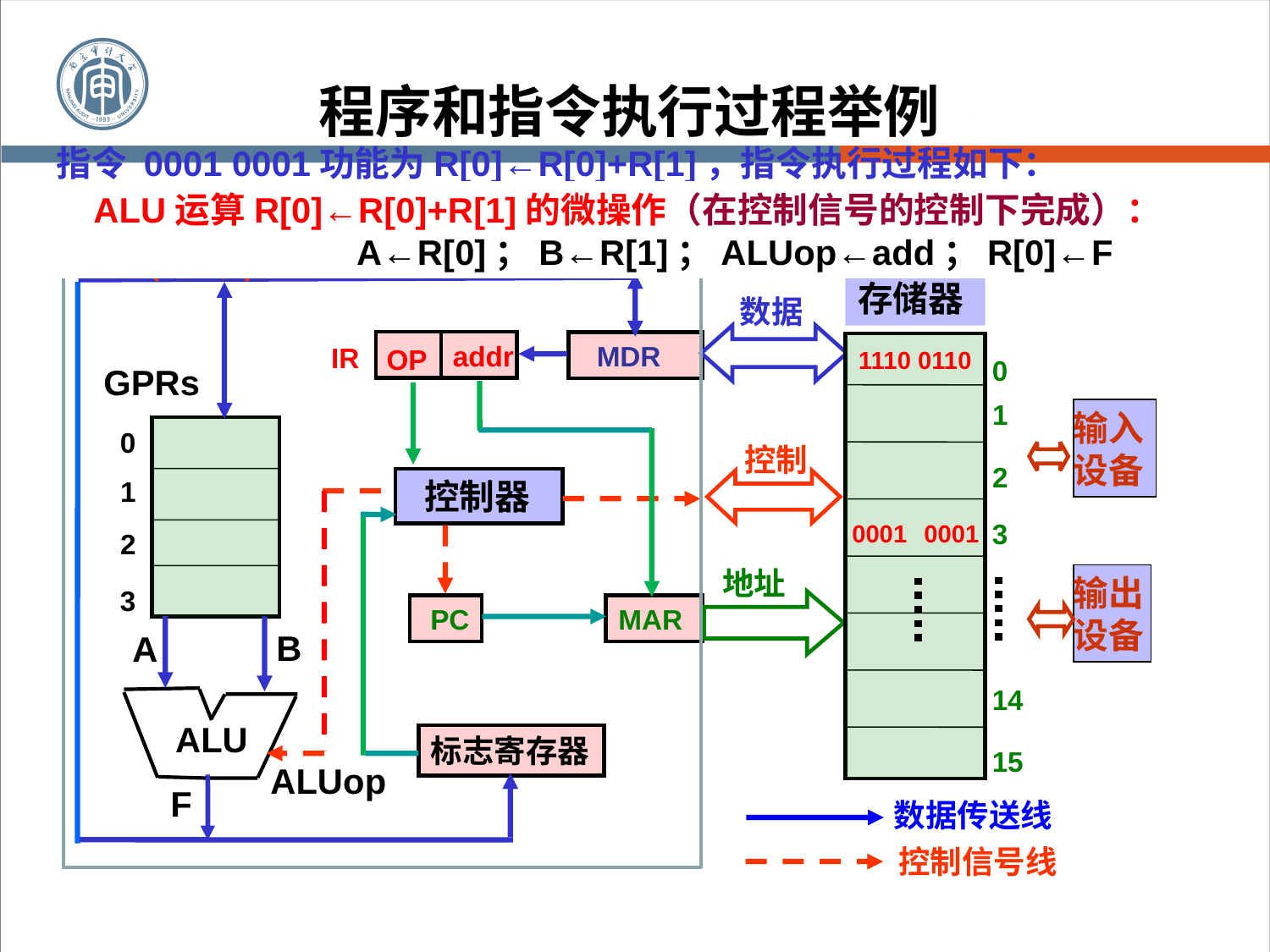

程序和指令执行过程举例
#
指令 0001 0001功能为R[0]←R[0]+R[1]，指令执行过程如下：
ALU运算R[0]←R[0]+R[1]的微操作（在控制信号的控制下完成）：
                           A←R[0]；B←R[1]；ALUop←add；R[0]←F

中央处理器（CPU）
存储器

0
1
2
3

14
15

数据

addr
  MDR
IR
OP
1110 0110

GPRs

输入
设备

0

控制

1
 控制器
0001 0001

2

地址

输出
设备

3
 PC
MAR

B

A

ALU

标志寄存器

ALUop

F
数据传送线

控制信号线